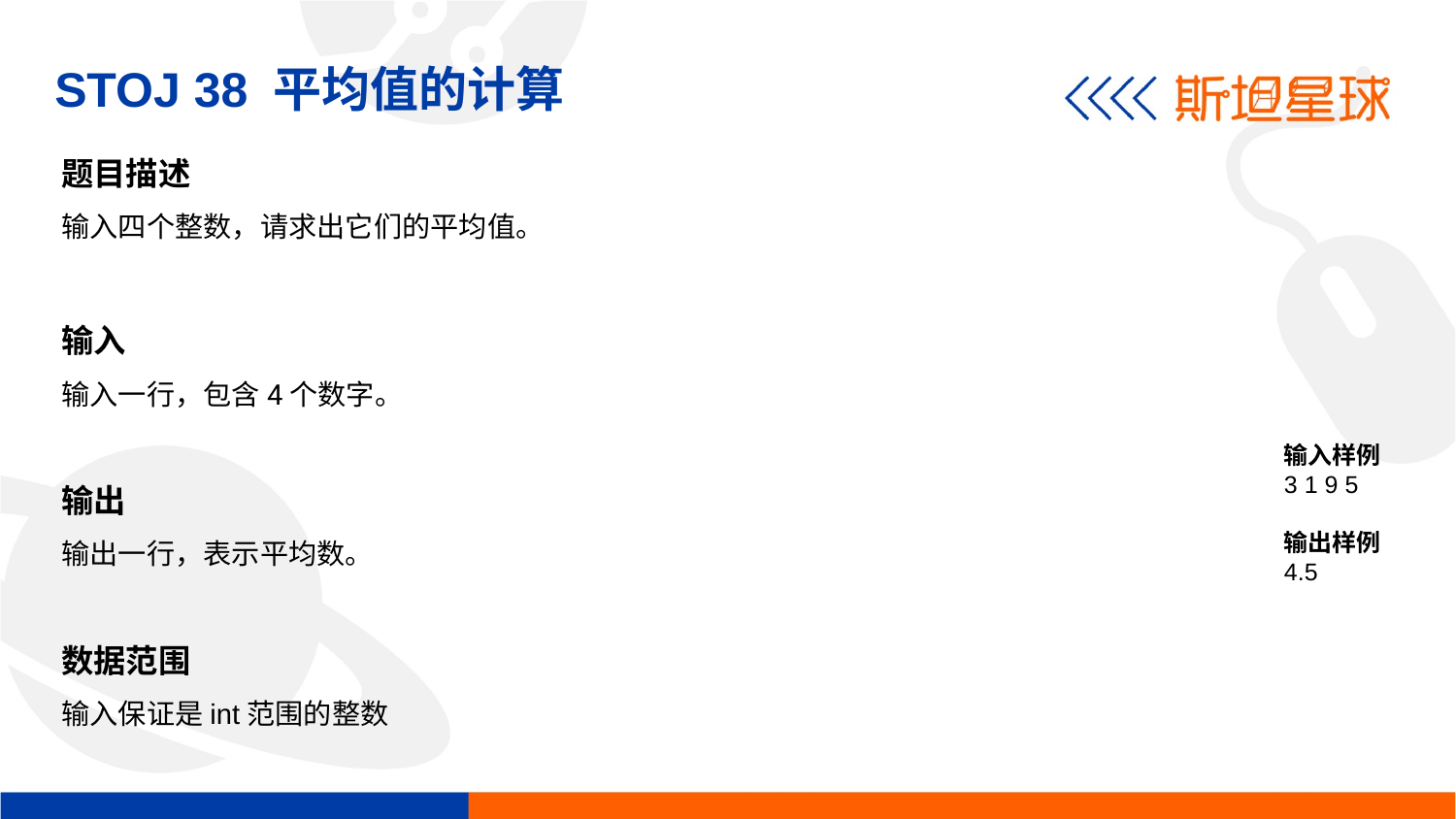

STOJ 38 平均值的计算
题目描述
输入四个整数，请求出它们的平均值。

输入
输入一行，包含4个数字。

输出
输出一行，表示平均数。

数据范围
输入保证是int范围的整数
输入样例
3 1 9 5

输出样例
4.5